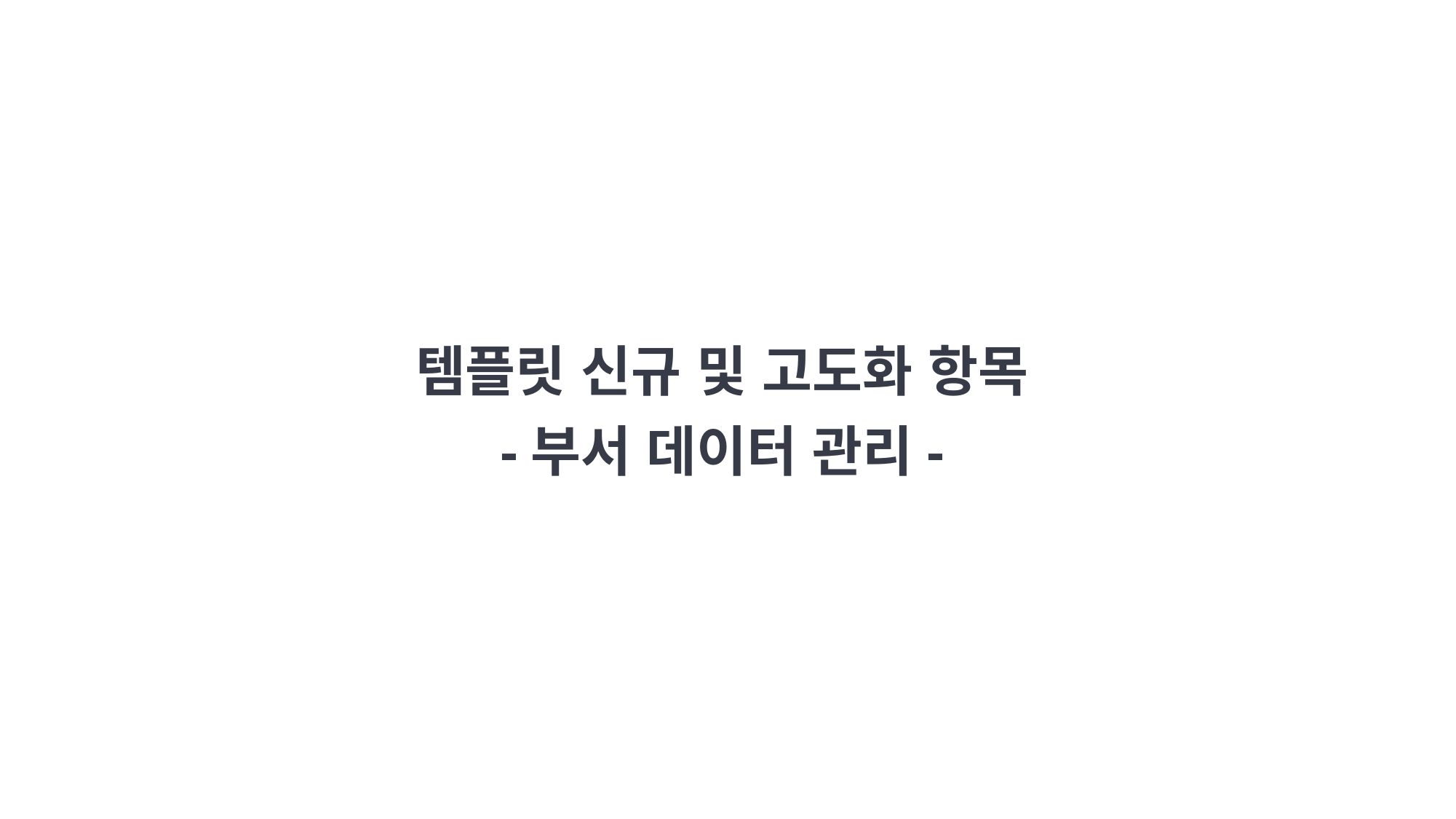

템플릿 신규 및 고도화 항목
-부서 데이터 관리-